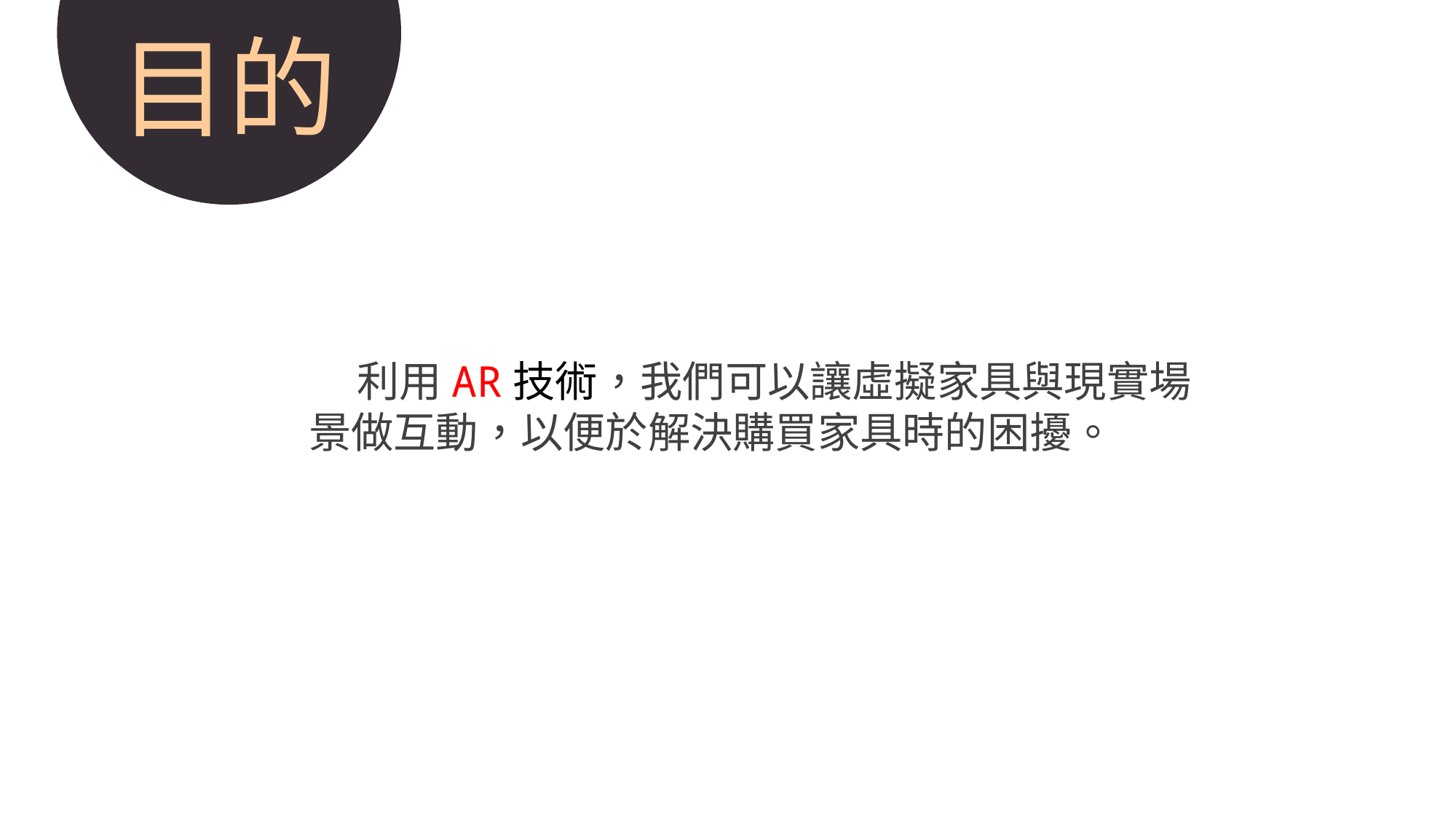

目的
    利用AR技術，我們可以讓虛擬家具與現實場景做互動，以便於解決購買家具時的困擾。